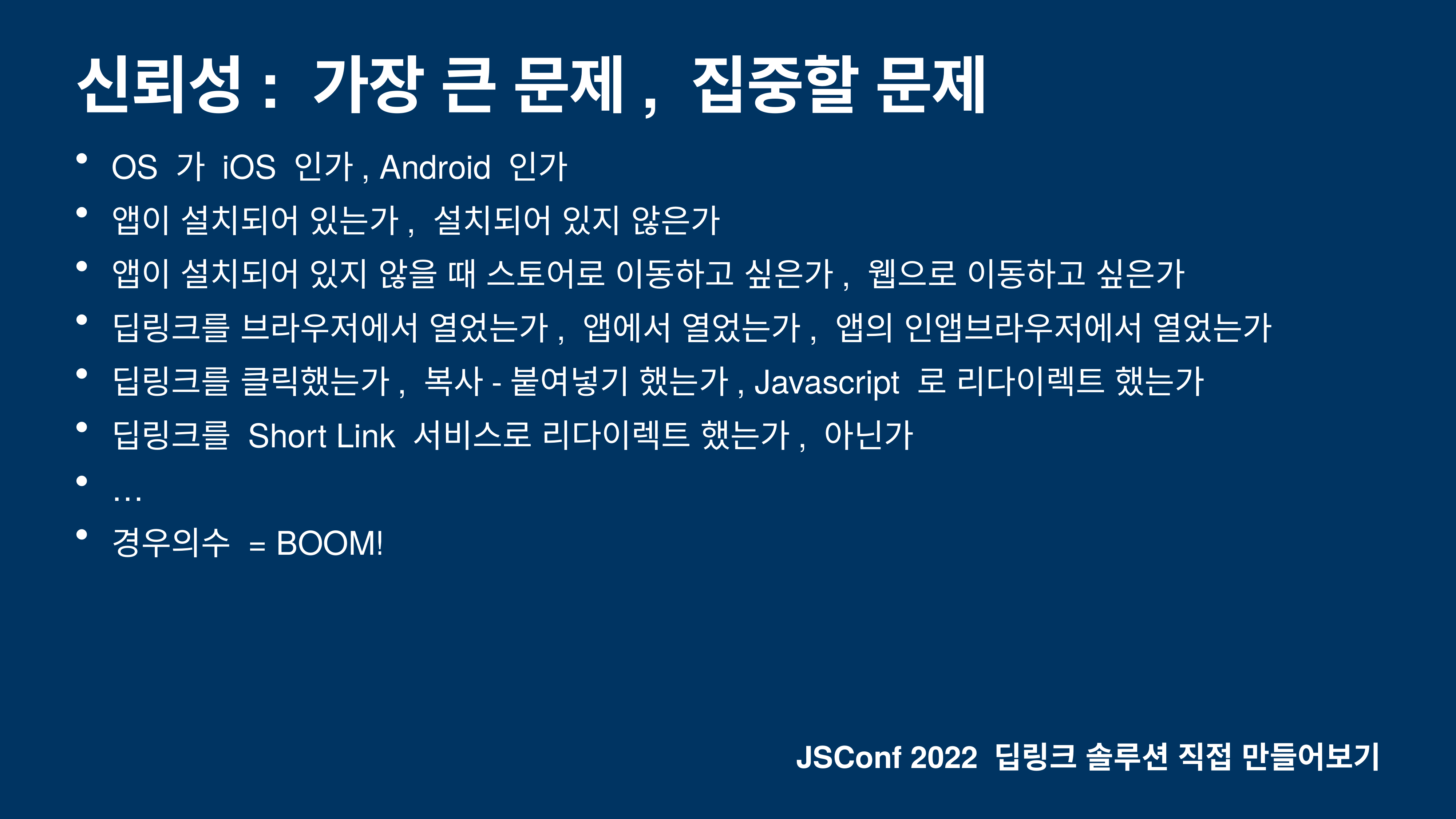

# 신뢰성: 가장 큰 문제, 집중할 문제
OS 가 iOS 인가, Android 인가
앱이 설치되어 있는가, 설치되어 있지 않은가
앱이 설치되어 있지 않을 때 스토어로 이동하고 싶은가, 웹으로 이동하고 싶은가
딥링크를 브라우저에서 열었는가, 앱에서 열었는가, 앱의 인앱브라우저에서 열었는가
딥링크를 클릭했는가, 복사-붙여넣기 했는가, Javascript 로 리다이렉트 했는가
딥링크를 Short Link 서비스로 리다이렉트 했는가, 아닌가
…
경우의수 = BOOM!
JSConf 2022 딥링크 솔루션 직접 만들어보기